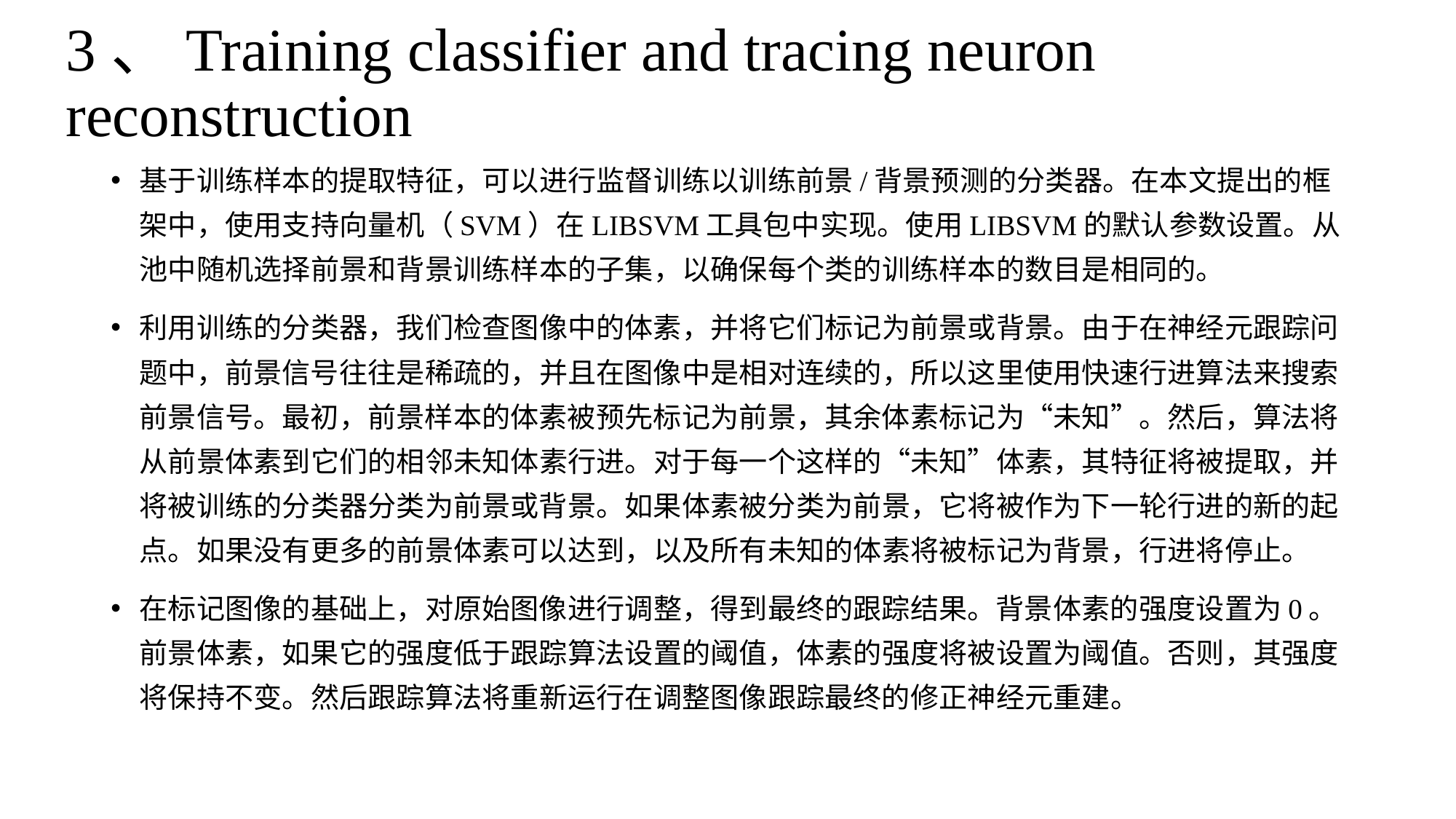

# 3、Training classifier and tracing neuron reconstruction
基于训练样本的提取特征，可以进行监督训练以训练前景/背景预测的分类器。在本文提出的框架中，使用支持向量机（SVM）在LIBSVM工具包中实现。使用LIBSVM的默认参数设置。从池中随机选择前景和背景训练样本的子集，以确保每个类的训练样本的数目是相同的。
利用训练的分类器，我们检查图像中的体素，并将它们标记为前景或背景。由于在神经元跟踪问题中，前景信号往往是稀疏的，并且在图像中是相对连续的，所以这里使用快速行进算法来搜索前景信号。最初，前景样本的体素被预先标记为前景，其余体素标记为“未知”。然后，算法将从前景体素到它们的相邻未知体素行进。对于每一个这样的“未知”体素，其特征将被提取，并将被训练的分类器分类为前景或背景。如果体素被分类为前景，它将被作为下一轮行进的新的起点。如果没有更多的前景体素可以达到，以及所有未知的体素将被标记为背景，行进将停止。
在标记图像的基础上，对原始图像进行调整，得到最终的跟踪结果。背景体素的强度设置为0。前景体素，如果它的强度低于跟踪算法设置的阈值，体素的强度将被设置为阈值。否则，其强度将保持不变。然后跟踪算法将重新运行在调整图像跟踪最终的修正神经元重建。